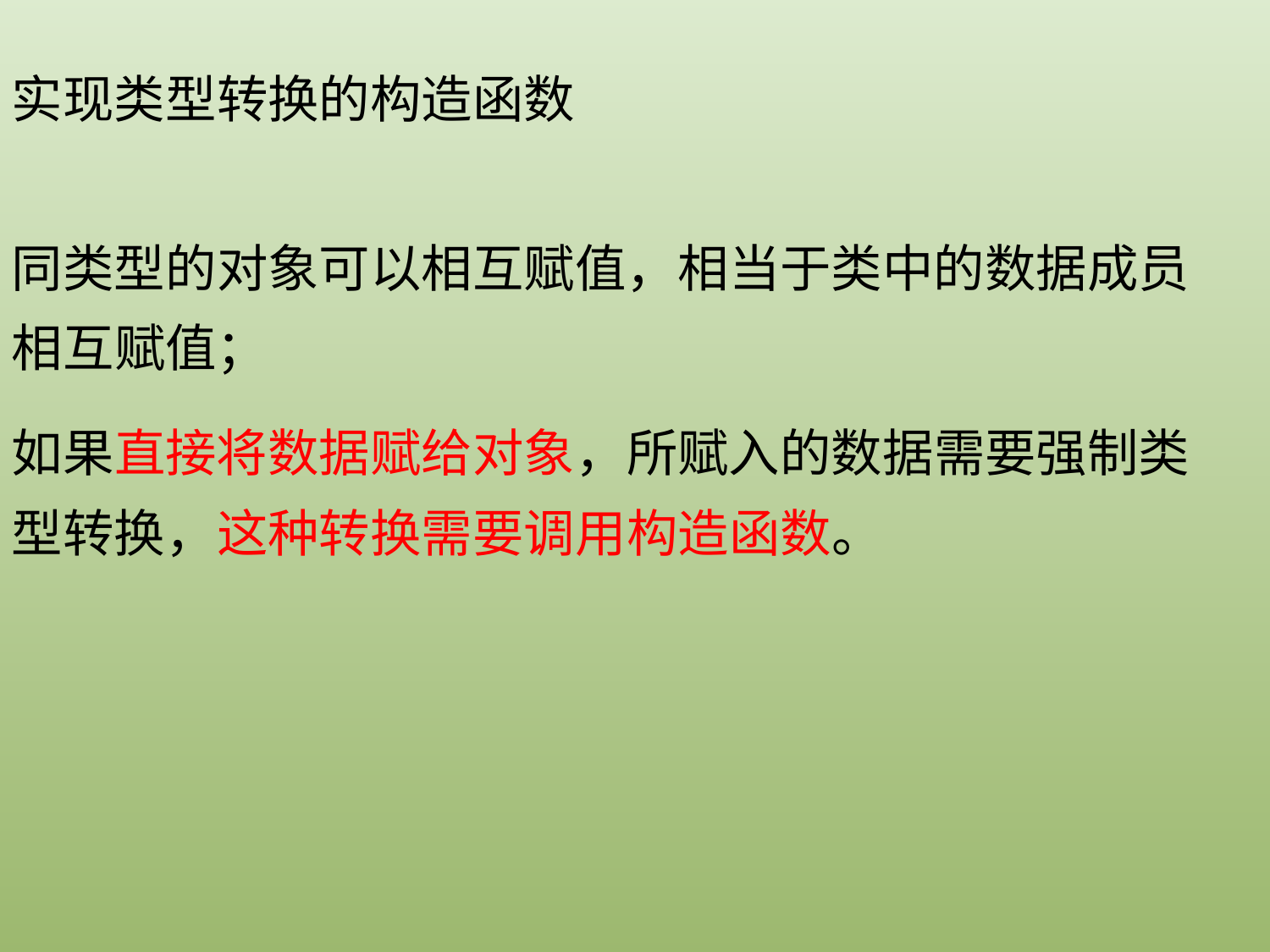

实现类型转换的构造函数
同类型的对象可以相互赋值，相当于类中的数据成员相互赋值；
如果直接将数据赋给对象，所赋入的数据需要强制类型转换，这种转换需要调用构造函数。
688